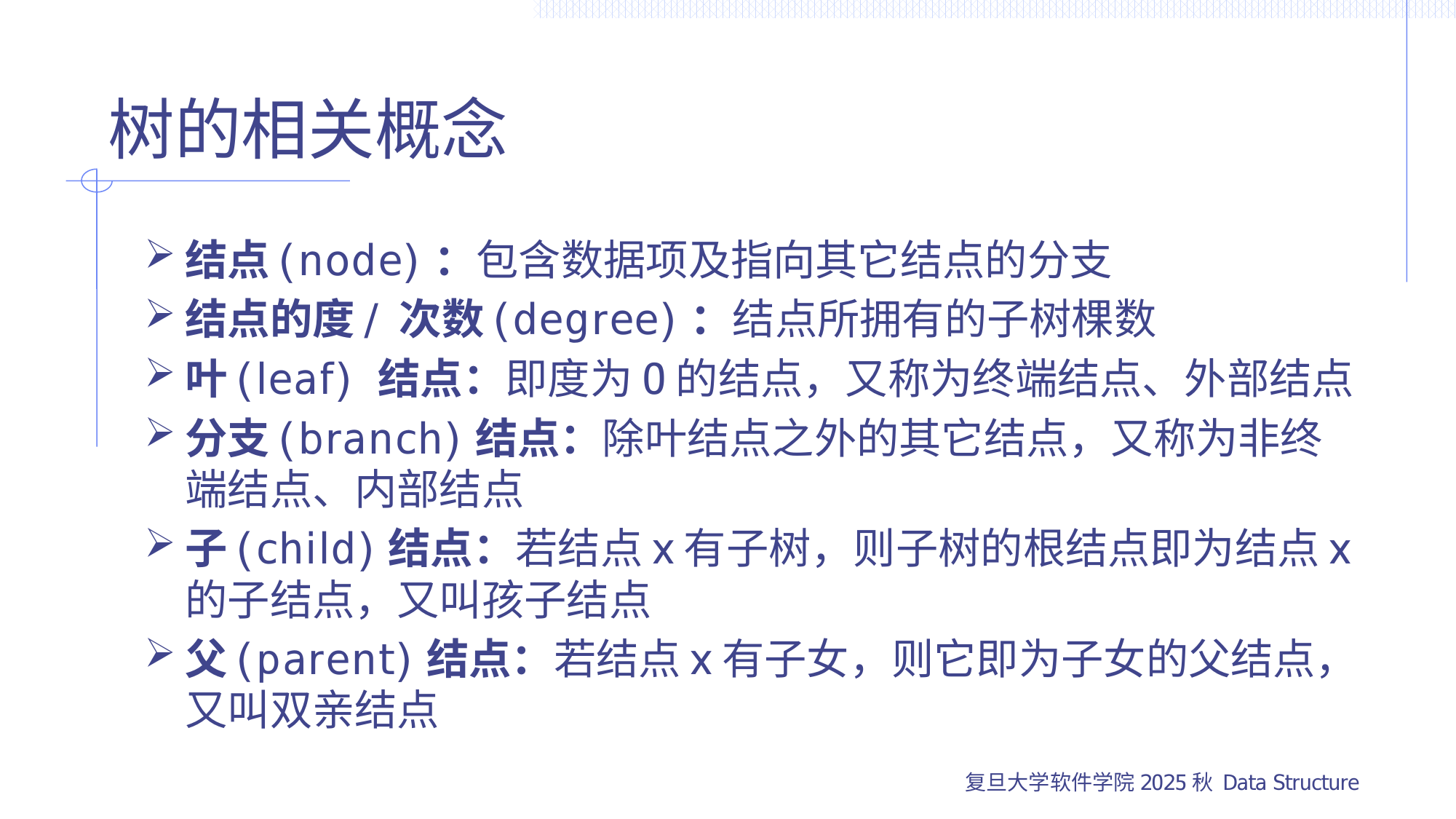

# 树的相关概念
结点(node)：包含数据项及指向其它结点的分支
结点的度/次数(degree)：结点所拥有的子树棵数
叶(leaf) 结点：即度为0的结点，又称为终端结点、外部结点
分支(branch)结点：除叶结点之外的其它结点，又称为非终端结点、内部结点
子(child)结点：若结点x有子树，则子树的根结点即为结点x的子结点，又叫孩子结点
父(parent)结点：若结点x有子女，则它即为子女的父结点，又叫双亲结点